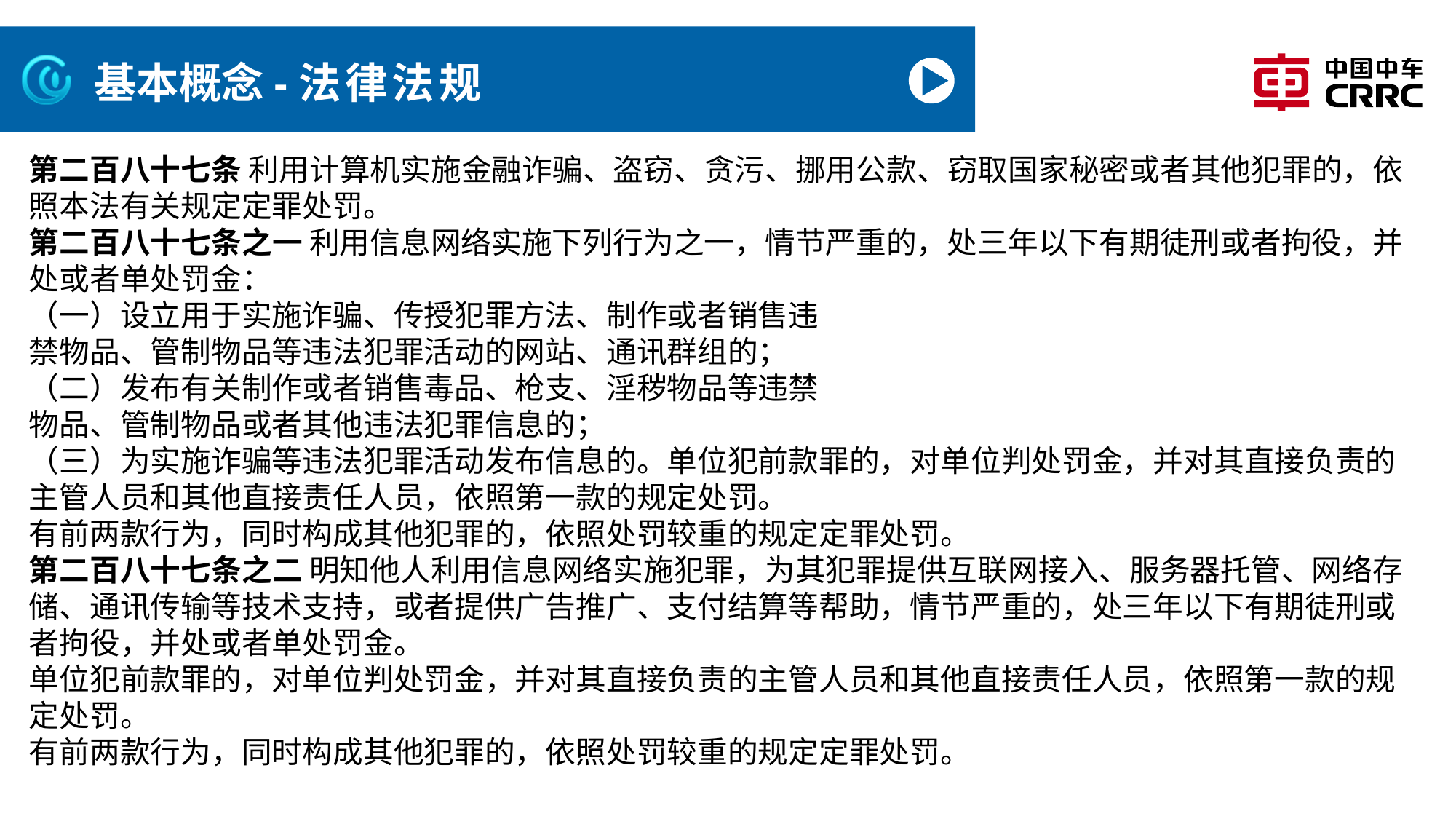

# 基本概念-法律法规
第二百八十七条 利用计算机实施金融诈骗、盗窃、贪污、挪用公款、窃取国家秘密或者其他犯罪的，依照本法有关规定定罪处罚。
第二百八十七条之一 利用信息网络实施下列行为之一，情节严重的，处三年以下有期徒刑或者拘役，并处或者单处罚金：
（一）设立用于实施诈骗、传授犯罪方法、制作或者销售违
禁物品、管制物品等违法犯罪活动的网站、通讯群组的；
（二）发布有关制作或者销售毒品、枪支、淫秽物品等违禁
物品、管制物品或者其他违法犯罪信息的；
（三）为实施诈骗等违法犯罪活动发布信息的。单位犯前款罪的，对单位判处罚金，并对其直接负责的主管人员和其他直接责任人员，依照第一款的规定处罚。
有前两款行为，同时构成其他犯罪的，依照处罚较重的规定定罪处罚。
第二百八十七条之二 明知他人利用信息网络实施犯罪，为其犯罪提供互联网接入、服务器托管、网络存储、通讯传输等技术支持，或者提供广告推广、支付结算等帮助，情节严重的，处三年以下有期徒刑或者拘役，并处或者单处罚金。
单位犯前款罪的，对单位判处罚金，并对其直接负责的主管人员和其他直接责任人员，依照第一款的规定处罚。
有前两款行为，同时构成其他犯罪的，依照处罚较重的规定定罪处罚。
55